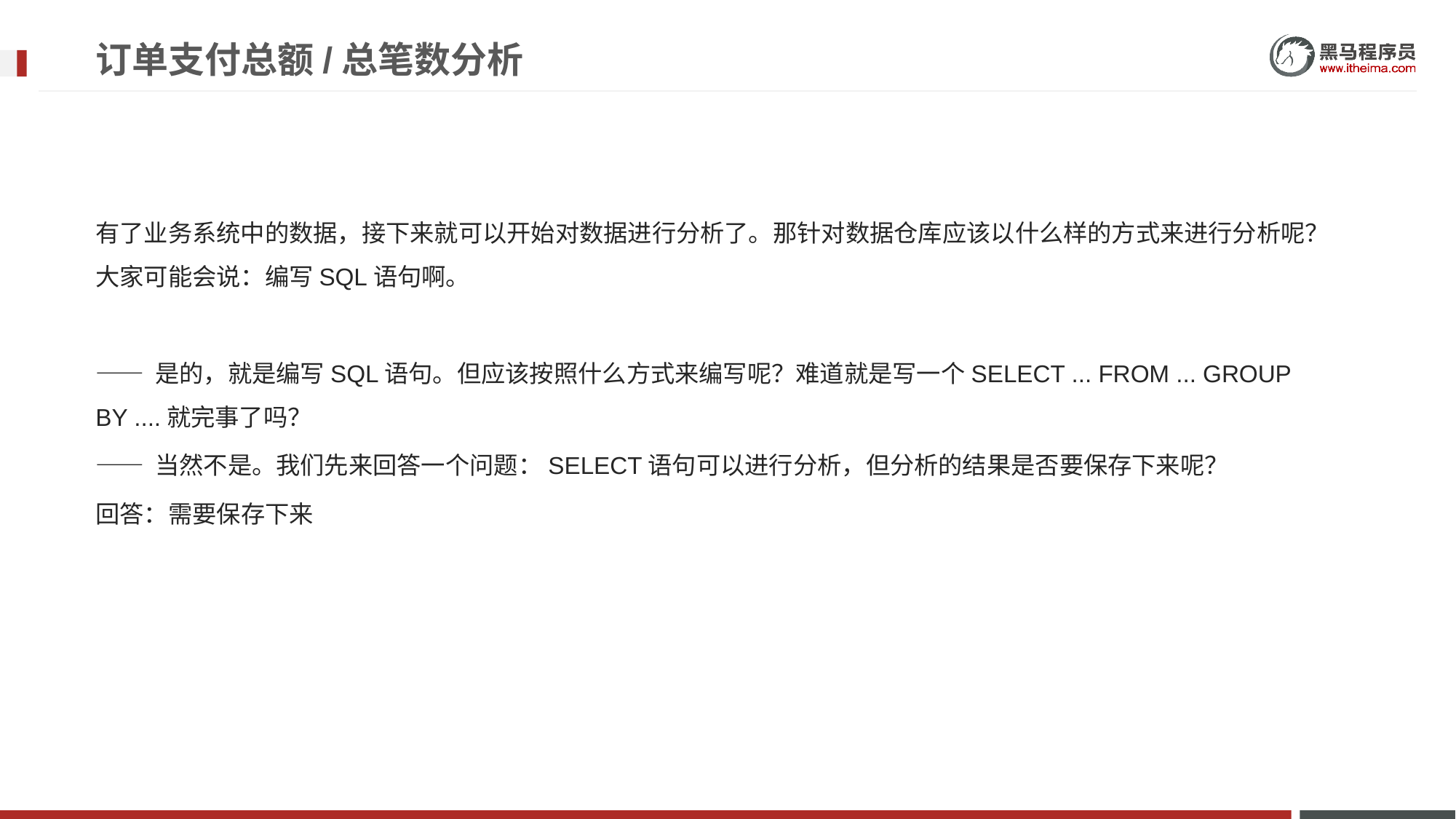

# 订单支付总额/总笔数分析
有了业务系统中的数据，接下来就可以开始对数据进行分析了。那针对数据仓库应该以什么样的方式来进行分析呢？大家可能会说：编写SQL语句啊。

—— 是的，就是编写SQL语句。但应该按照什么方式来编写呢？难道就是写一个SELECT ... FROM ... GROUP BY ....就完事了吗？
—— 当然不是。我们先来回答一个问题：SELECT语句可以进行分析，但分析的结果是否要保存下来呢？
回答：需要保存下来